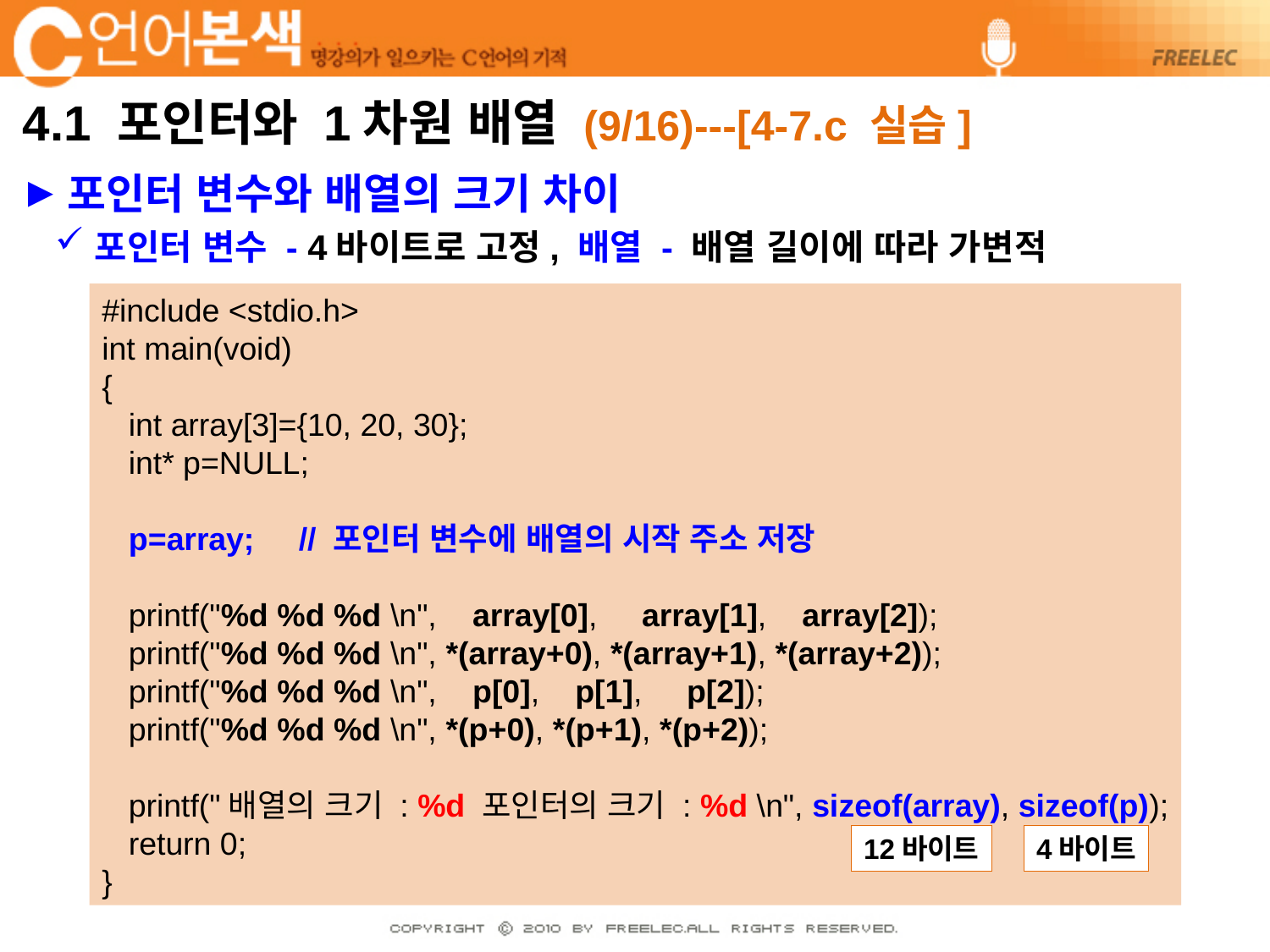

# 4.1 포인터와 1차원 배열 (9/16)---[4-7.c 실습]
포인터 변수와 배열의 크기 차이
포인터 변수 - 4바이트로 고정, 배열 - 배열 길이에 따라 가변적

#include <stdio.h>
int main(void)
{
   int array[3]={10, 20, 30};
   int* p=NULL;

   p=array;     // 포인터 변수에 배열의 시작 주소 저장

   printf("%d %d %d \n",    array[0],     array[1],    array[2]);
   printf("%d %d %d \n", *(array+0), *(array+1), *(array+2));
   printf("%d %d %d \n",    p[0],    p[1],     p[2]);
   printf("%d %d %d \n", *(p+0), *(p+1), *(p+2));

   printf("배열의 크기 : %d 포인터의 크기 : %d \n", sizeof(array), sizeof(p));
   return 0;
}
12바이트
4바이트